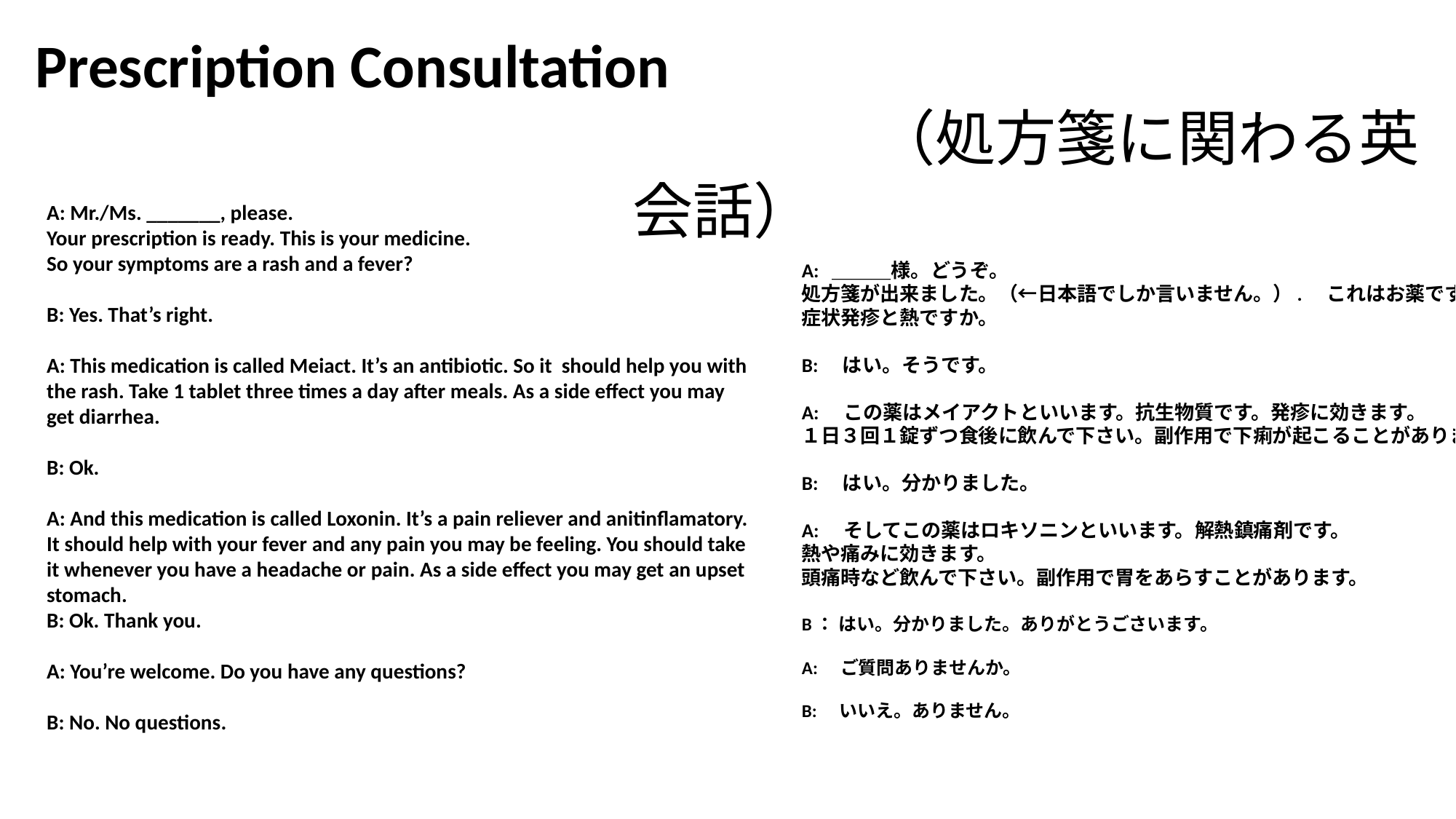

Prescription Consultation　　　　　　　　　　　　　　　　　　　　　　　　　　（処方箋に関わる英会話）

A: Mr./Ms. _______, please.
Your prescription is ready. This is your medicine.
So your symptoms are a rash and a fever?

B: Yes. That’s right.

A: This medication is called Meiact. It’s an antibiotic. So it  should help you with the rash. Take 1 tablet three times a day after meals. As a side effect you may get diarrhea.

B: Ok.

A: And this medication is called Loxonin. It’s a pain reliever and anitinflamatory. It should help with your fever and any pain you may be feeling. You should take it whenever you have a headache or pain. As a side effect you may get an upset stomach.
B: Ok. Thank you.

A: You’re welcome. Do you have any questions?

B: No. No questions.

A:  ＿＿＿様。どうぞ。
処方箋が出来ました。（←日本語でしか言いません。）.　これはお薬です。
症状発疹と熱ですか。

B:　はい。そうです。

A:　この薬はメイアクトといいます。抗生物質です。発疹に効きます。
１日３回１錠ずつ食後に飲んで下さい。副作用で下痢が起こることがあります。

B:　はい。分かりました。

A:　そしてこの薬はロキソニンといいます。解熱鎮痛剤です。
熱や痛みに効きます。
頭痛時など飲んで下さい。副作用で胃をあらすことがあります。

B： はい。分かりました。ありがとうごさいます。

A:　ご質問ありませんか。

B:　いいえ。ありません。